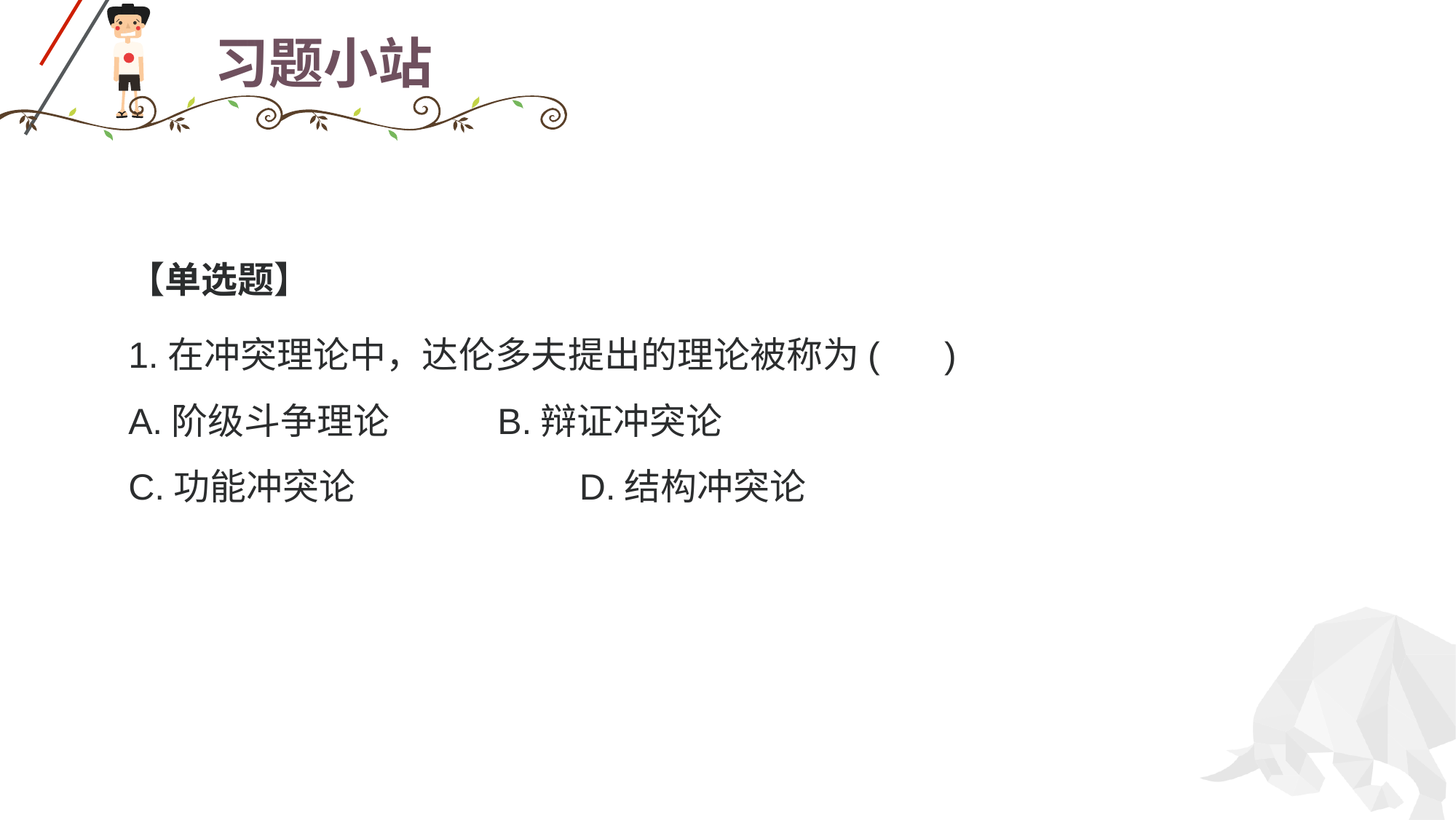

1.2.3三、冲突理论
# 习题小站

【单选题】
1.在冲突理论中，达伦多夫提出的理论被称为(      )
A.阶级斗争理论	    B.辩证冲突论
C.功能冲突论	              D.结构冲突论